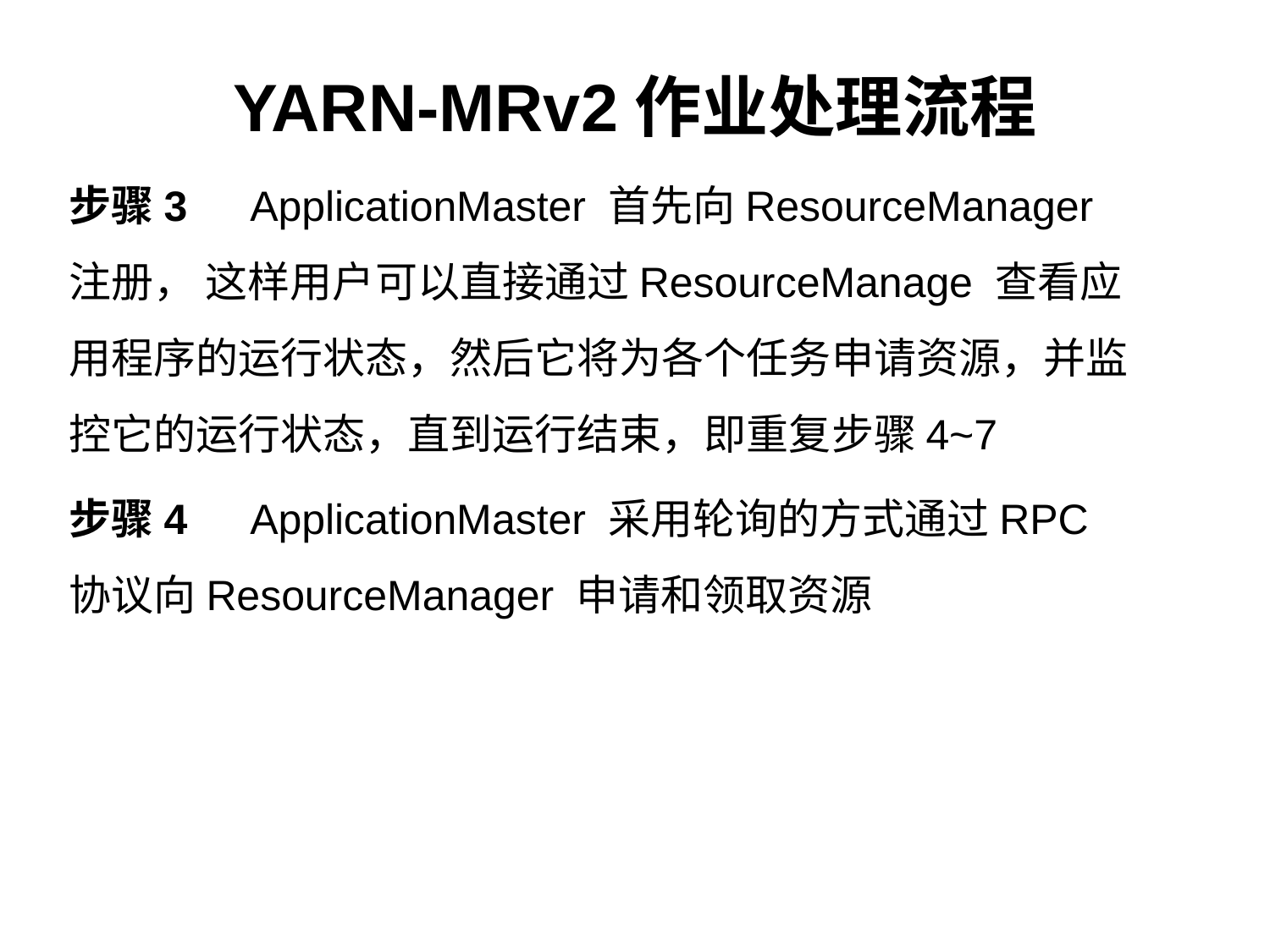

YARN-MRv2作业处理流程
步骤3　ApplicationMaster 首先向ResourceManager 注册， 这样用户可以直接通过ResourceManage 查看应用程序的运行状态，然后它将为各个任务申请资源，并监控它的运行状态，直到运行结束，即重复步骤4~7
步骤4　ApplicationMaster 采用轮询的方式通过RPC 协议向ResourceManager 申请和领取资源